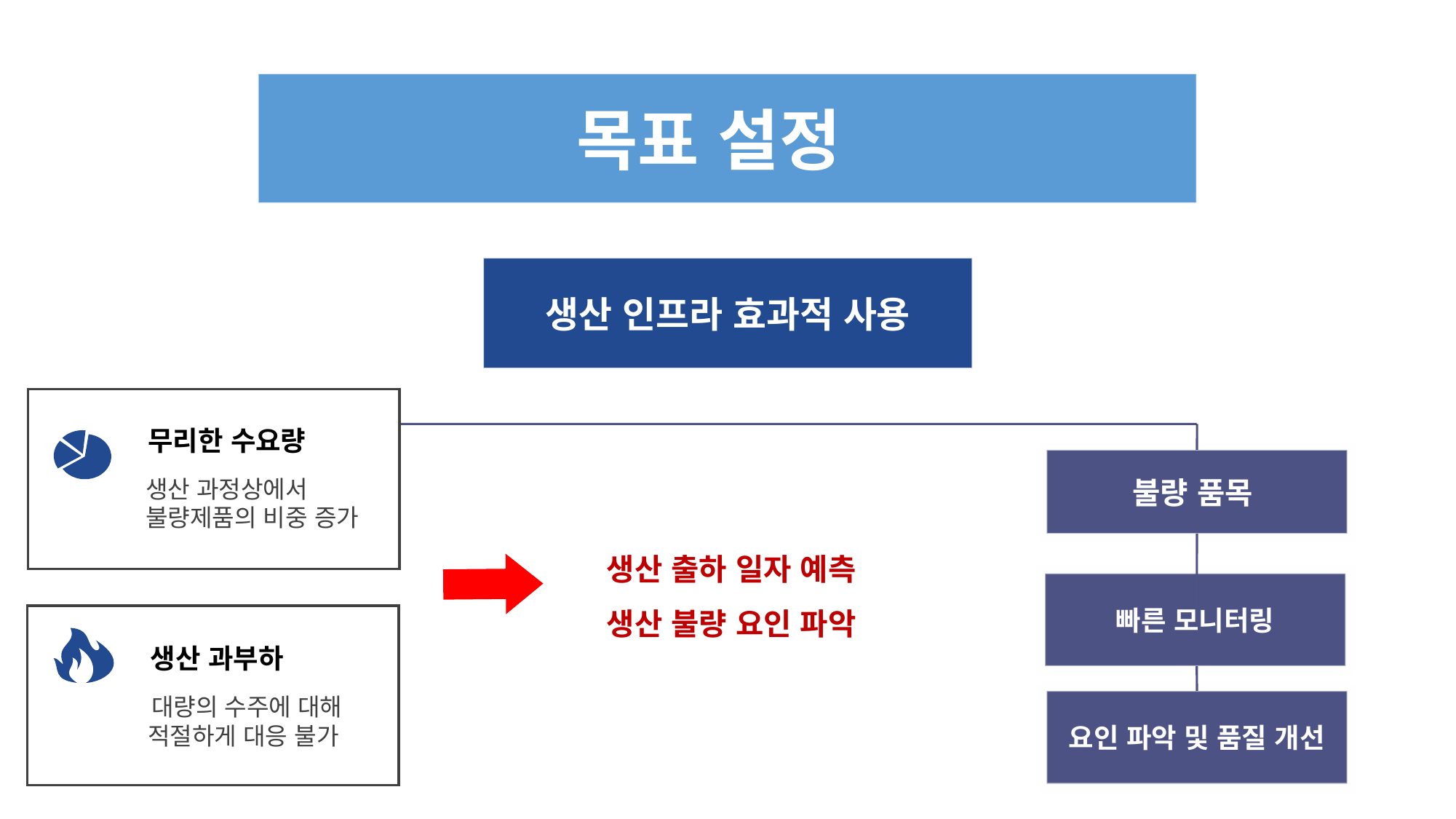

목표 설정
생산 인프라 효과적 사용

무리한 수요량

생산 과정상에서 불량제품의 비중 증가
불량 품목
생산 출하 일자 예측
생산 불량 요인 파악

빠른 모니터링

생산 과부하
대량의 수주에 대해 적절하게 대응 불가
요인 파악 및 품질 개선